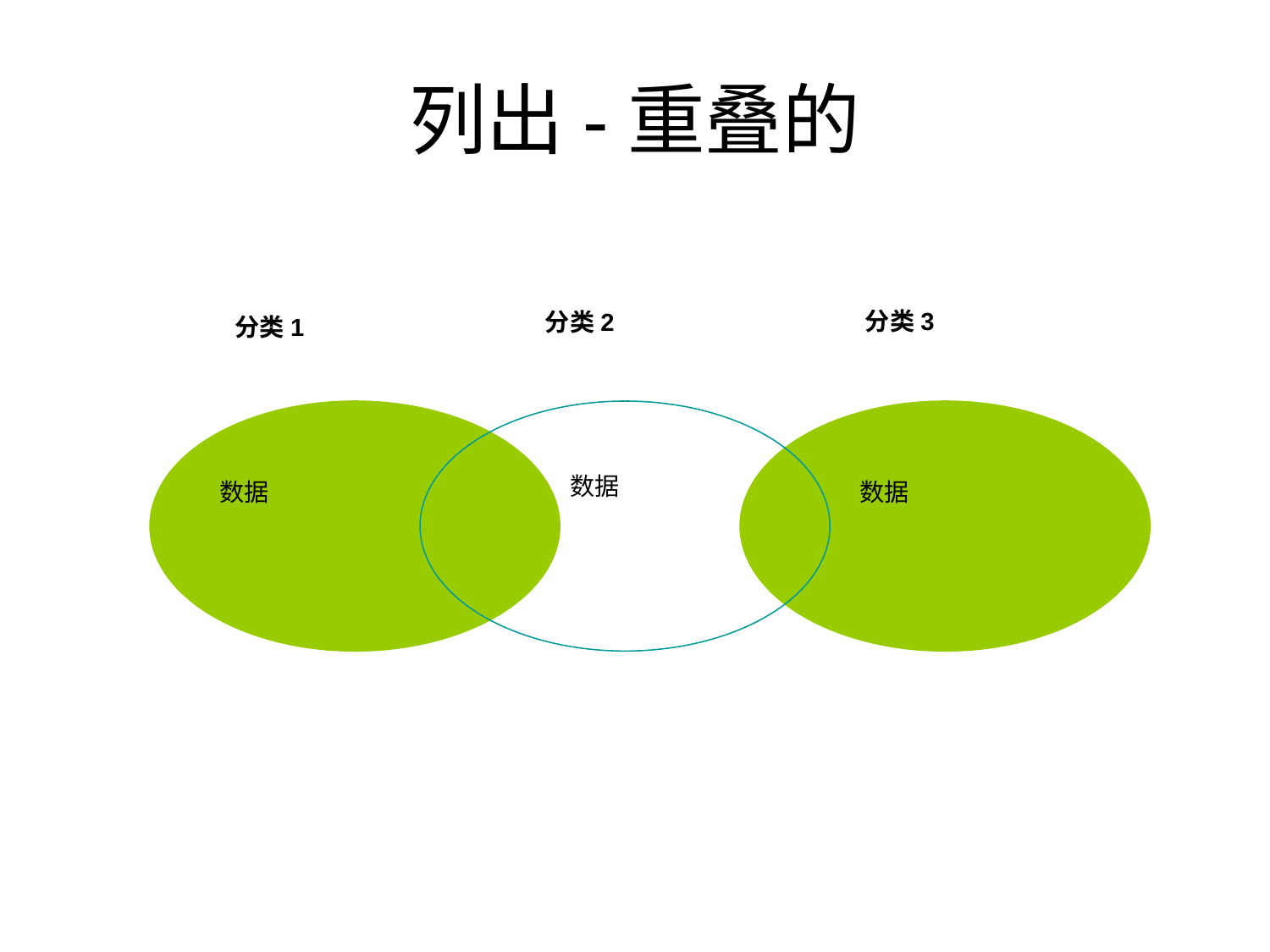

# 列出-重叠的
分类3
分类2
分类1

数据
数据
数据